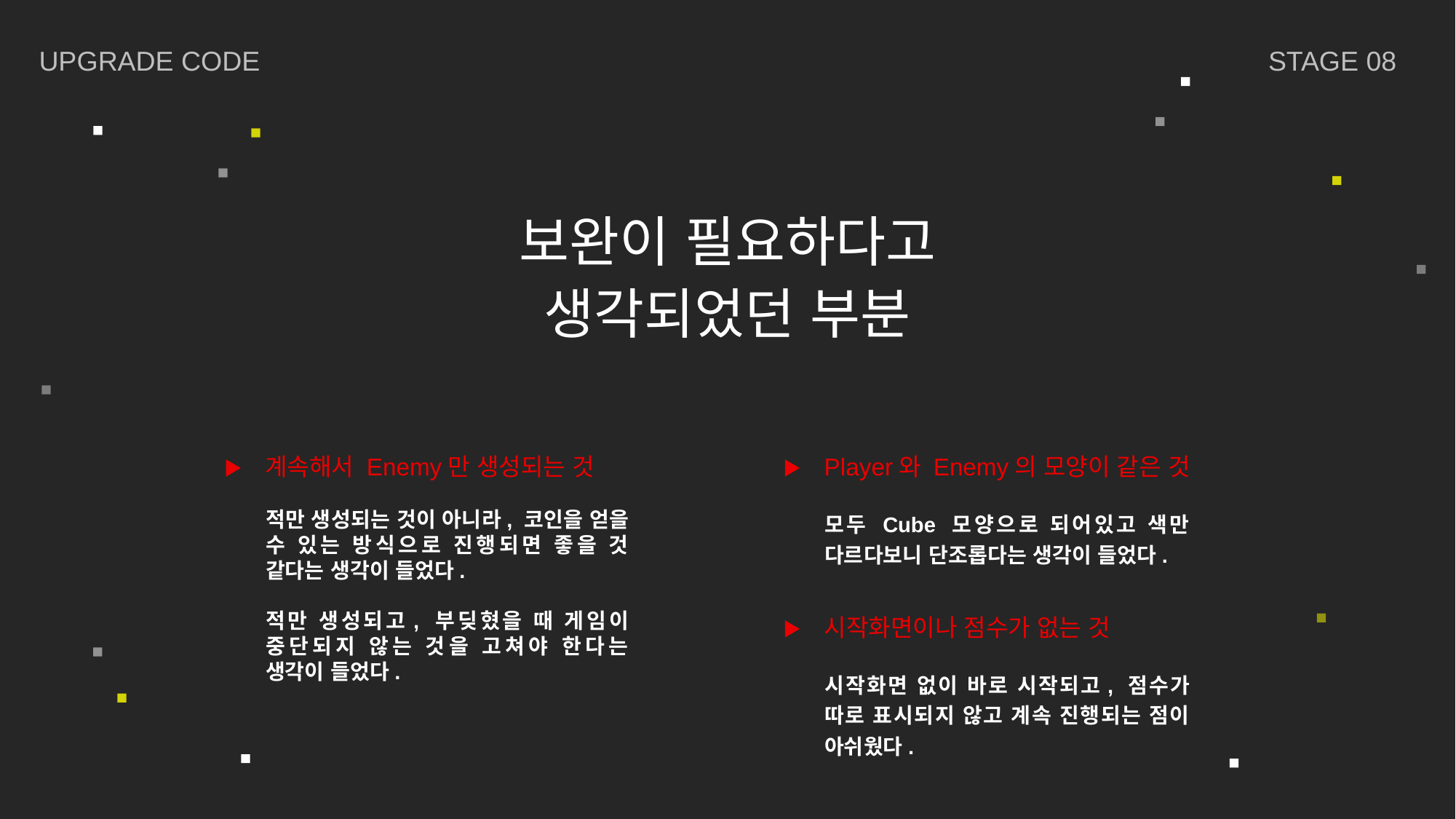

UPGRADE CODE
STAGE 08

보완이 필요하다고
생각되었던 부분

계속해서 Enemy만 생성되는 것
Player와 Enemy의 모양이 같은 것

적만 생성되는 것이 아니라, 코인을 얻을 수 있는 방식으로 진행되면 좋을 것 같다는 생각이 들었다.

적만 생성되고, 부딪혔을 때 게임이 중단되지 않는 것을 고쳐야 한다는 생각이 들었다.
모두 Cube 모양으로 되어있고 색만 다르다보니 단조롭다는 생각이 들었다.
시작화면이나 점수가 없는 것

시작화면 없이 바로 시작되고, 점수가 따로 표시되지 않고 계속 진행되는 점이 아쉬웠다.